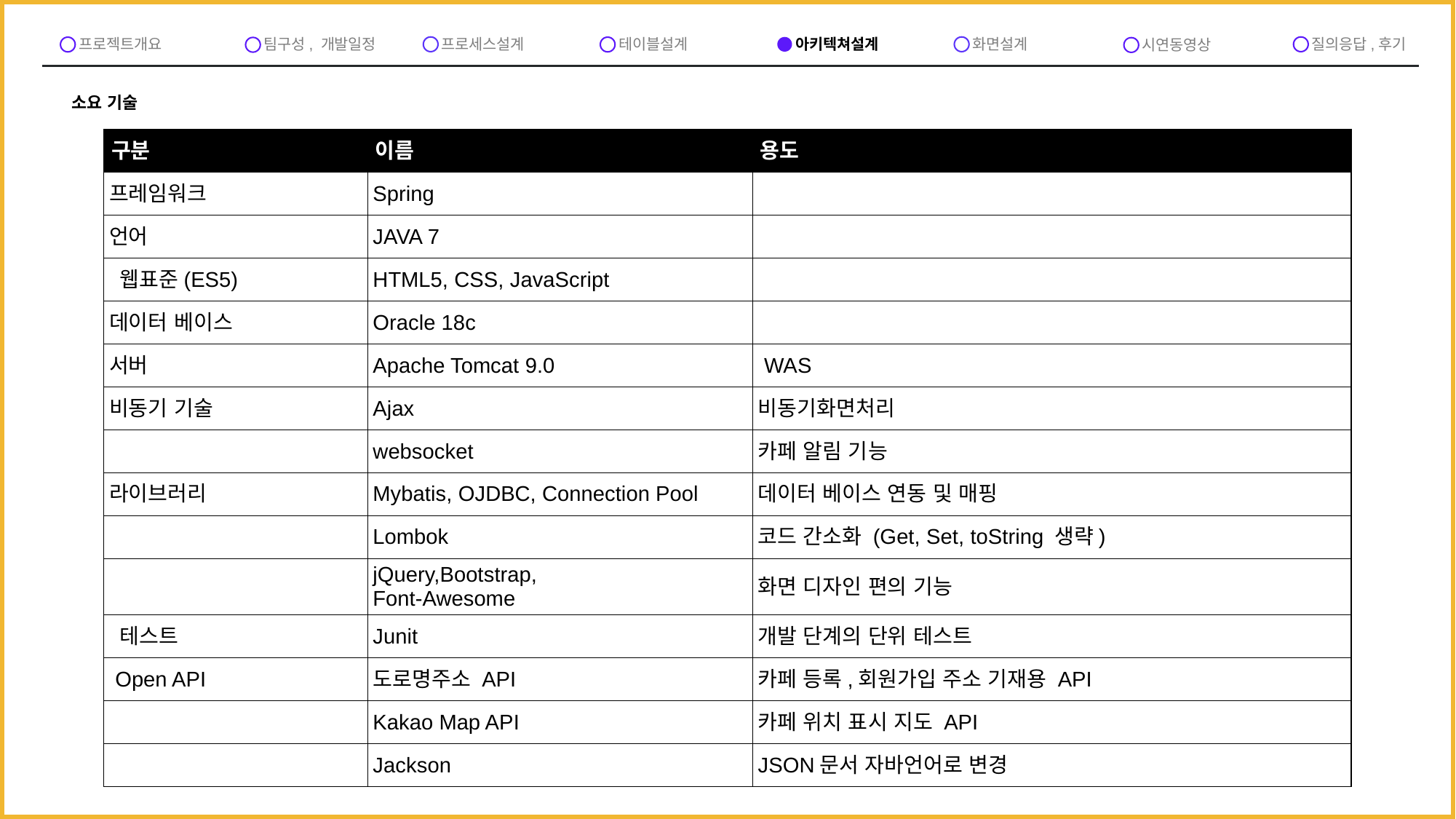

프로세스설계
아키텍쳐설계
화면설계
질의응답,후기
프로젝트개요
테이블설계
팀구성, 개발일정
시연동영상

소요 기술
| 구분 | 이름 | 용도 |
| --- | --- | --- |
| 프레임워크 | Spring Framework | 객체지향 프로그래밍을 수월하게 하기 위함. |
| 언어 | JAVA 7 |  |
| 웹표준(ES5) | HTML5, CSS, JavaScript |  |
| 데이터 베이스 | Oracle 18c |  |
| 서버 | Apache Tomcat 9.0 | WAS |
| 비동기 기술 | Ajax | 비동기화면처리 |
|  | websocket | 카페 알림 기능 |
| 라이브러리 | Mybatis, OJDBC, Connection Pool | 데이터 베이스 연동 및 매핑 |
|  | Lombok | 코드 간소화 (Get, Set, toString 생략) |
|  | jQuery,Bootstrap, Font-Awesome | 화면 디자인 편의 기능 |
| 테스트 | Junit | 개발 단계의 단위 테스트 |
| Open API | 도로명주소 API | 카페 등록,회원가입 주소 기재용 API |
|  | Kakao Map API | 카페 위치 표시 지도 API |
|  | Jackson | JSON문서 자바언어로 변경 |